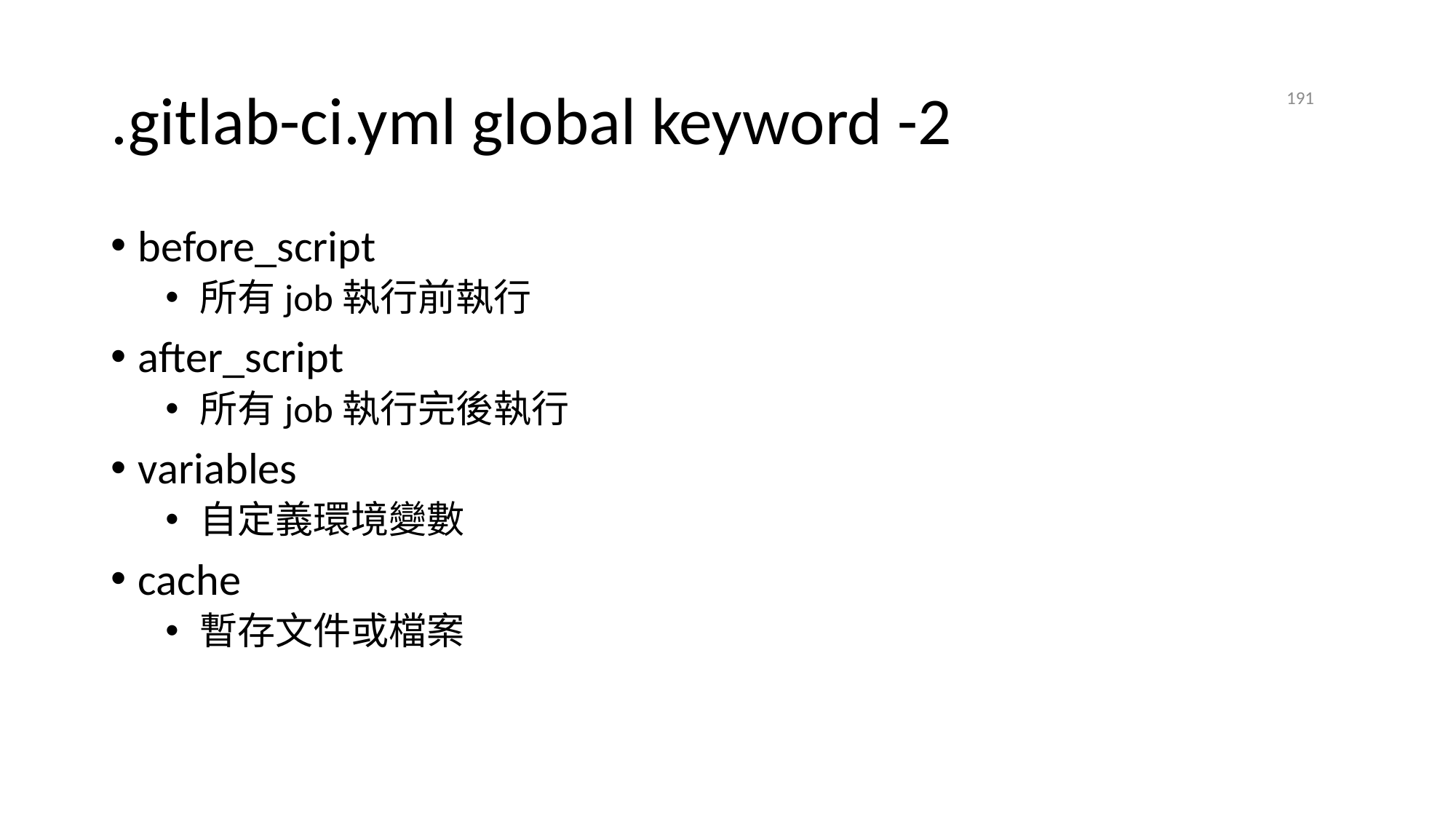

# .gitlab-ci.yml global keyword -2
191
2021/4/21
before_script
所有job執行前執行
after_script
所有job執行完後執行
variables
自定義環境變數
cache
暫存文件或檔案